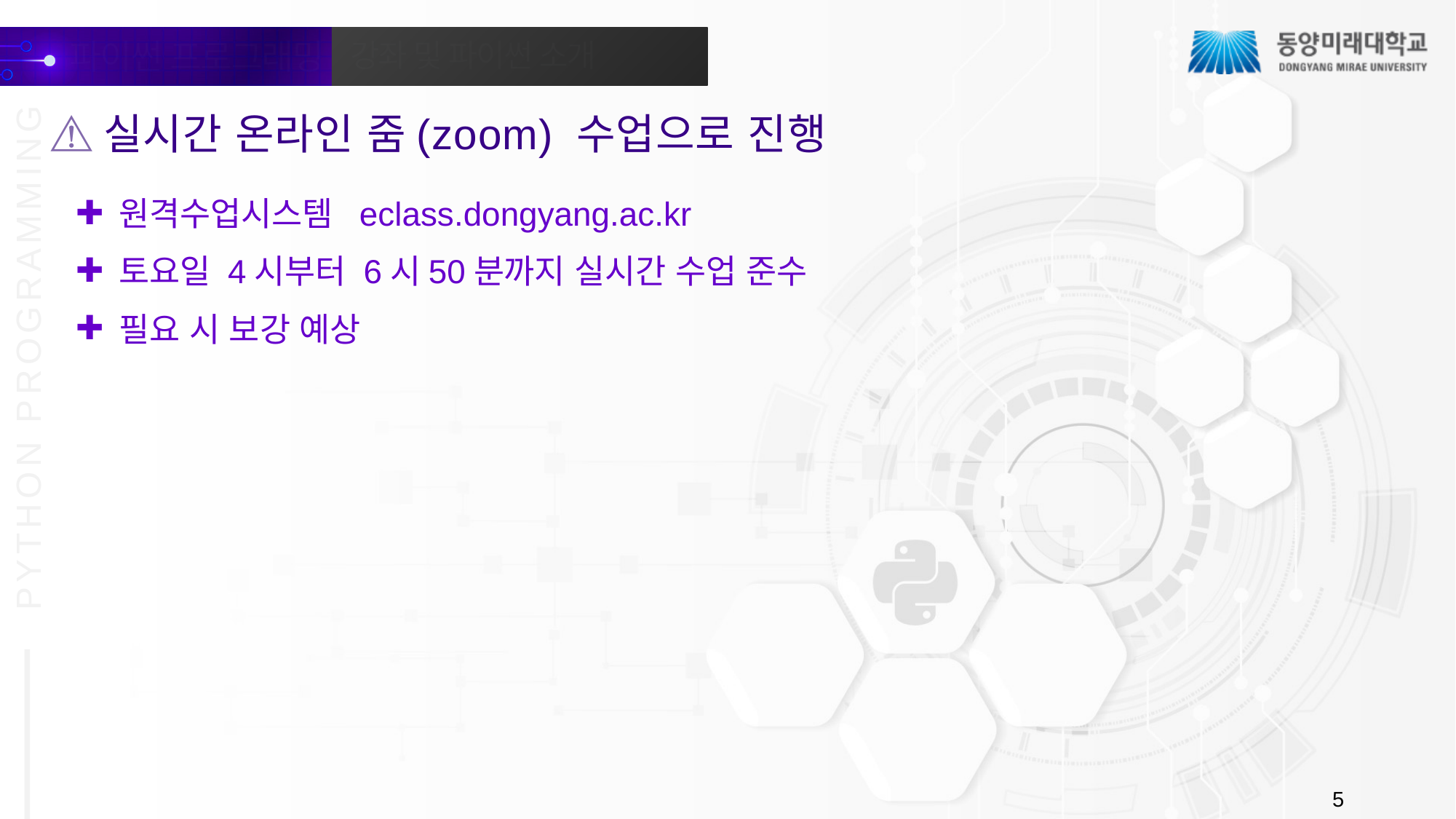

실시간 온라인 줌(zoom) 수업으로 진행
원격수업시스템  eclass.dongyang.ac.kr
토요일 4시부터 6시50분까지 실시간 수업 준수
필요 시 보강 예상
5